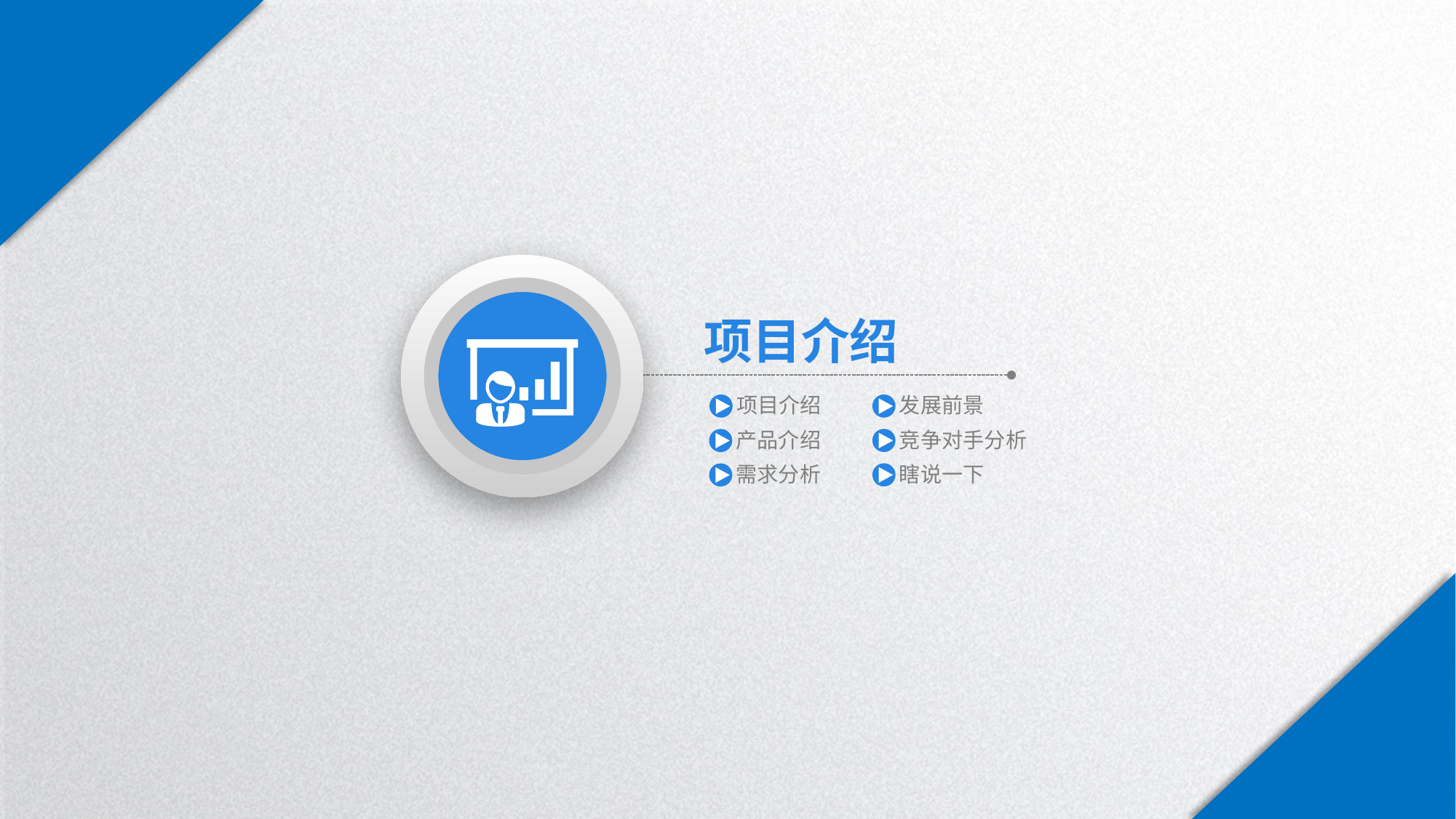

项目介绍
项目介绍

发展前景

竞争对手分析

产品介绍

瞎说一下

需求分析